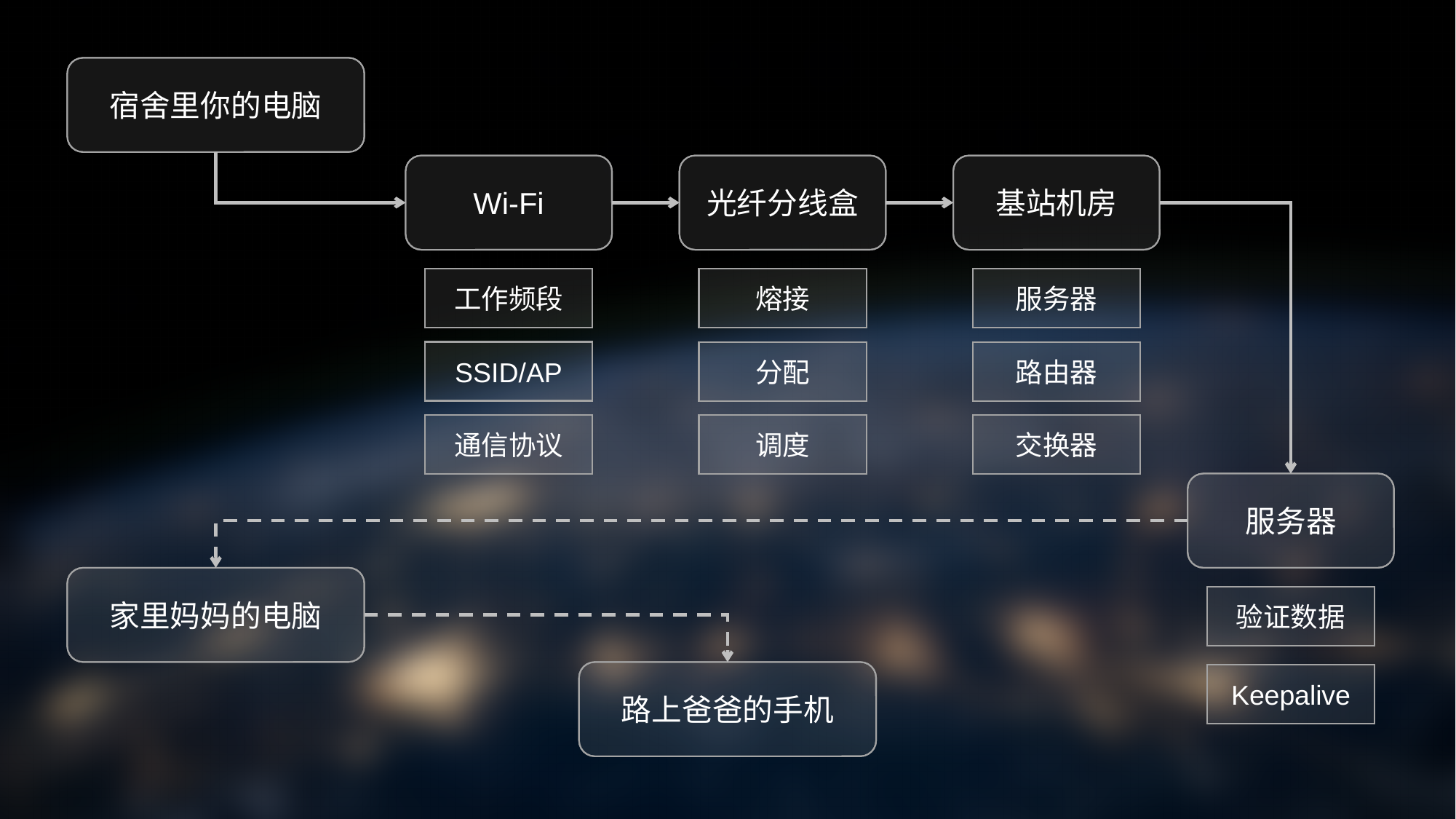

宿舍里你的电脑

光纤分线盒

基站机房

Wi-Fi

工作频段

熔接

服务器

SSID/AP

分配

路由器

通信协议

调度

交换器

服务器

家里妈妈的电脑

验证数据

路上爸爸的手机

Keepalive